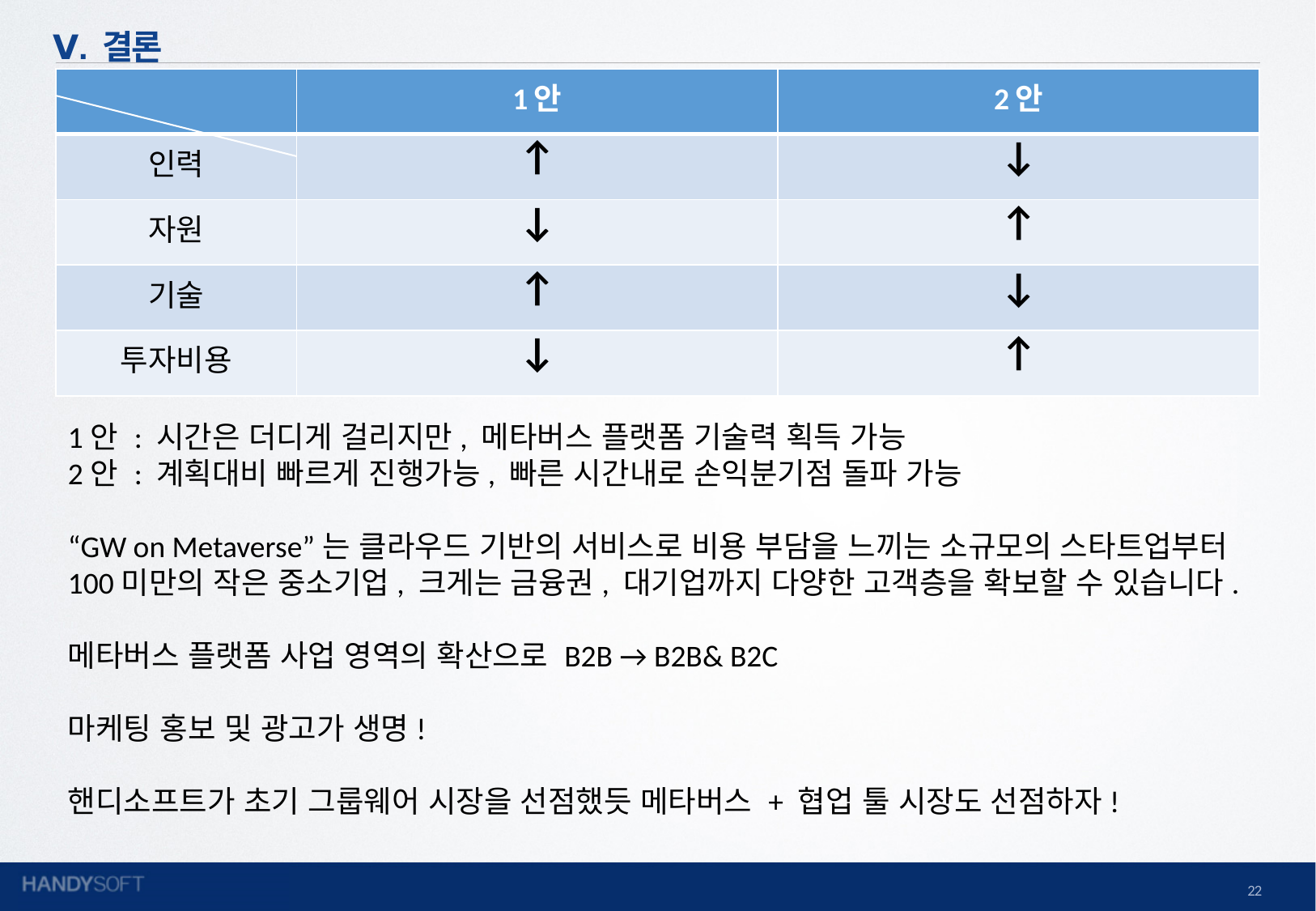

Ⅴ. 결론
|  | 1안 | 2안 |
| --- | --- | --- |
| 인력 | ↑ | ↓ |
| 자원 | ↓ | ↑ |
| 기술 | ↑ | ↓ |
| 투자비용 | ↓ | ↑ |
1안 : 시간은 더디게 걸리지만, 메타버스 플랫폼 기술력 획득 가능
2안 : 계획대비 빠르게 진행가능, 빠른 시간내로 손익분기점 돌파 가능

“GW on Metaverse”는 클라우드 기반의 서비스로 비용 부담을 느끼는 소규모의 스타트업부터 100미만의 작은 중소기업, 크게는 금융권, 대기업까지 다양한 고객층을 확보할 수 있습니다.

메타버스 플랫폼 사업 영역의 확산으로 B2B → B2B& B2C

마케팅 홍보 및 광고가 생명!

핸디소프트가 초기 그룹웨어 시장을 선점했듯 메타버스 + 협업 툴 시장도 선점하자!
22